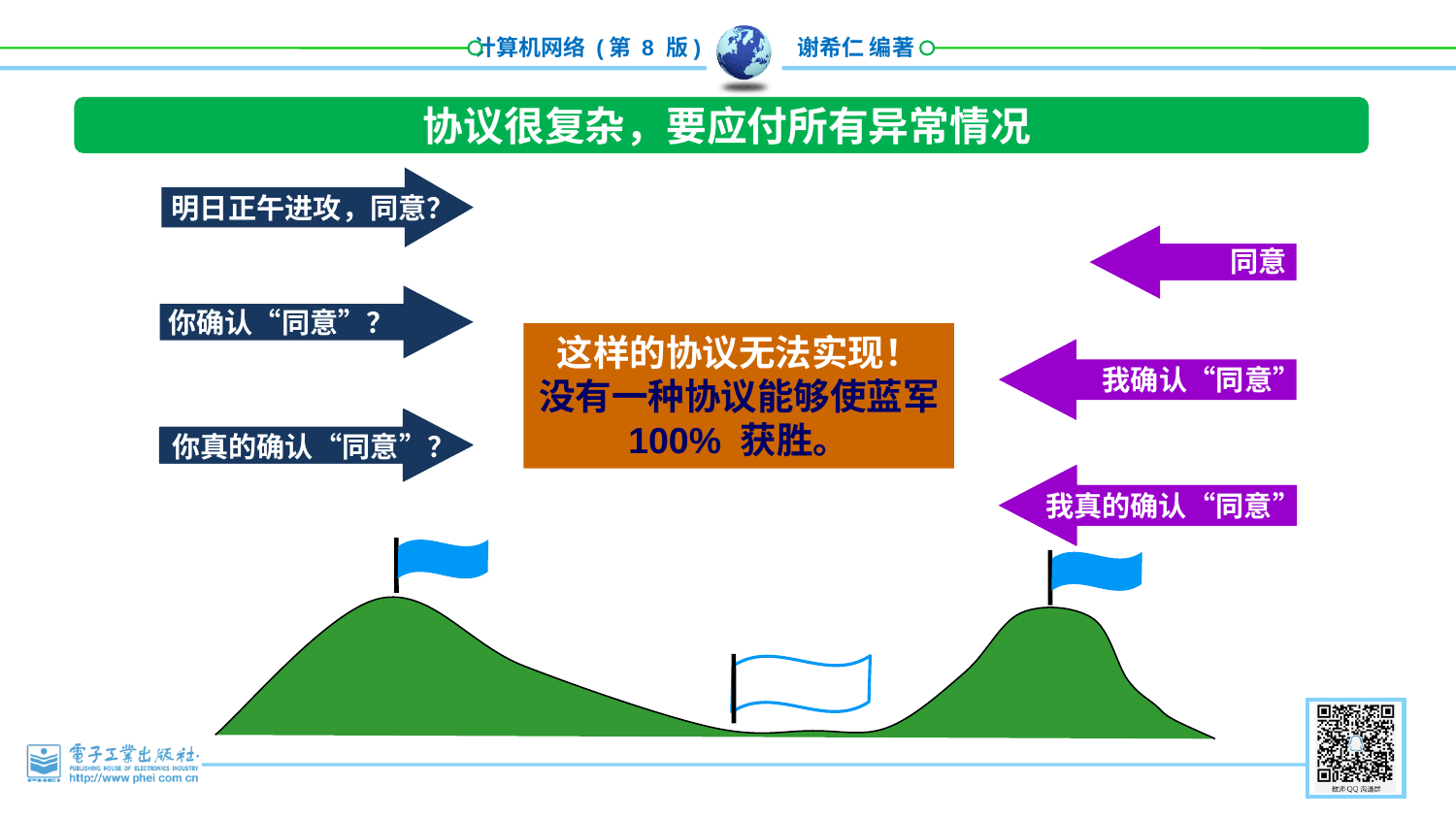

协议很复杂，要应付所有异常情况

明日正午进攻，同意？

同意

你确认“同意”？
这样的协议无法实现！
没有一种协议能够使蓝军 100% 获胜。

我确认“同意”

你真的确认“同意”？

你真的确认“同意”？

你真的确认“同意”？

我真的确认“同意”

我真的确认“同意”

我真的确认“同意”